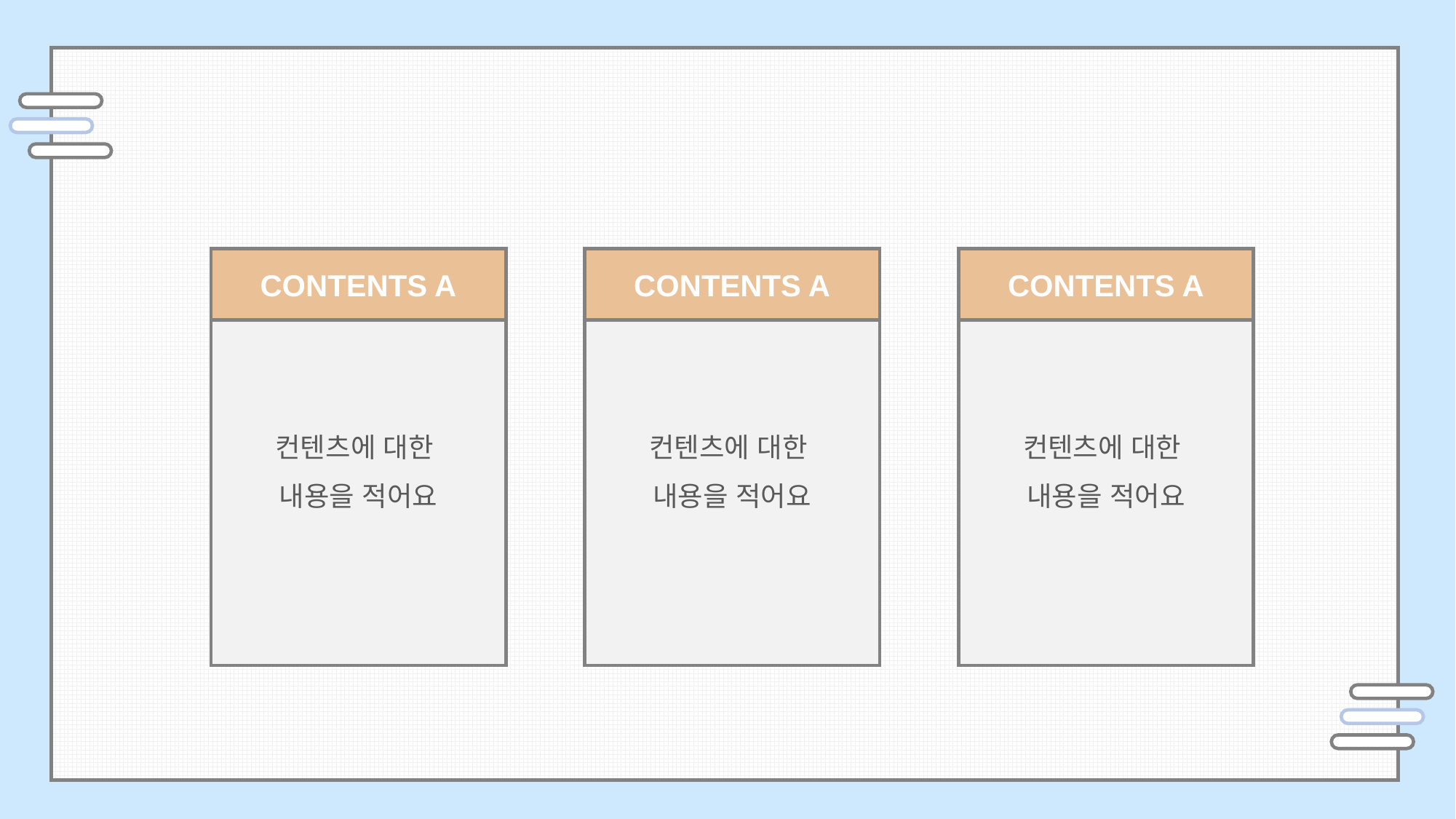

CONTENTS A
컨텐츠에 대한
내용을 적어요

CONTENTS A
컨텐츠에 대한
내용을 적어요

CONTENTS A
컨텐츠에 대한
내용을 적어요